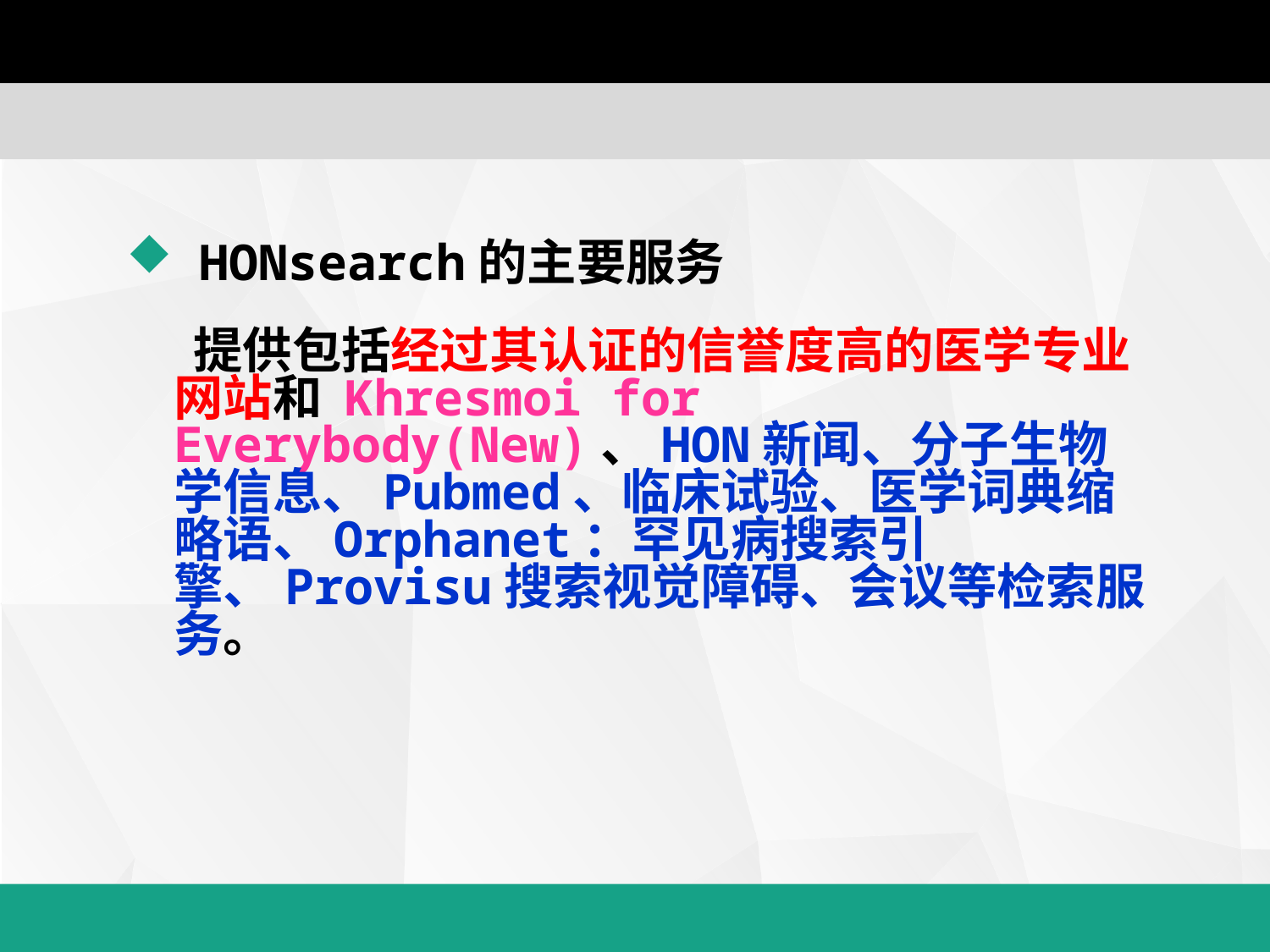

HONsearch的主要服务

      提供包括经过其认证的信誉度高的医学专业网站和 Khresmoi for Everybody(New)、HON新闻、分子生物学信息、Pubmed、临床试验、医学词典缩略语、Orphanet：罕见病搜索引擎、Provisu搜索视觉障碍、会议等检索服务。